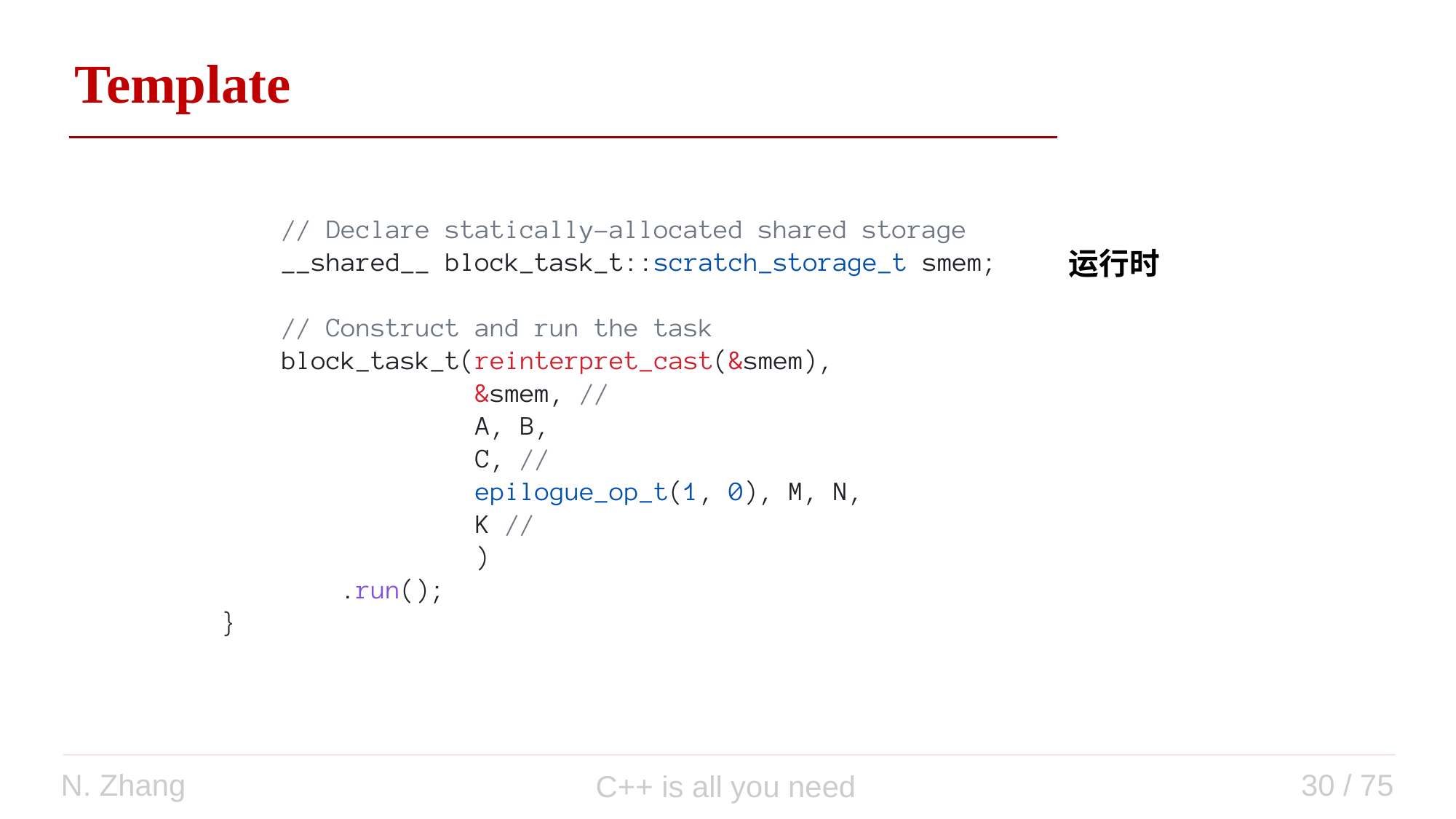

auto add(auto a, auto b) { return a + b; }

Template
    // Declare statically-allocated shared storage
    __shared__ block_task_t::scratch_storage_t smem;
    // Construct and run the task
    block_task_t(reinterpret_cast(&smem),
                 &smem, //
                 A, B,
                 C, //
                 epilogue_op_t(1, 0), M, N,
                 K //
                 )
        .run();
}
运行时
N. Zhang
30 / 75
C++ is all you need